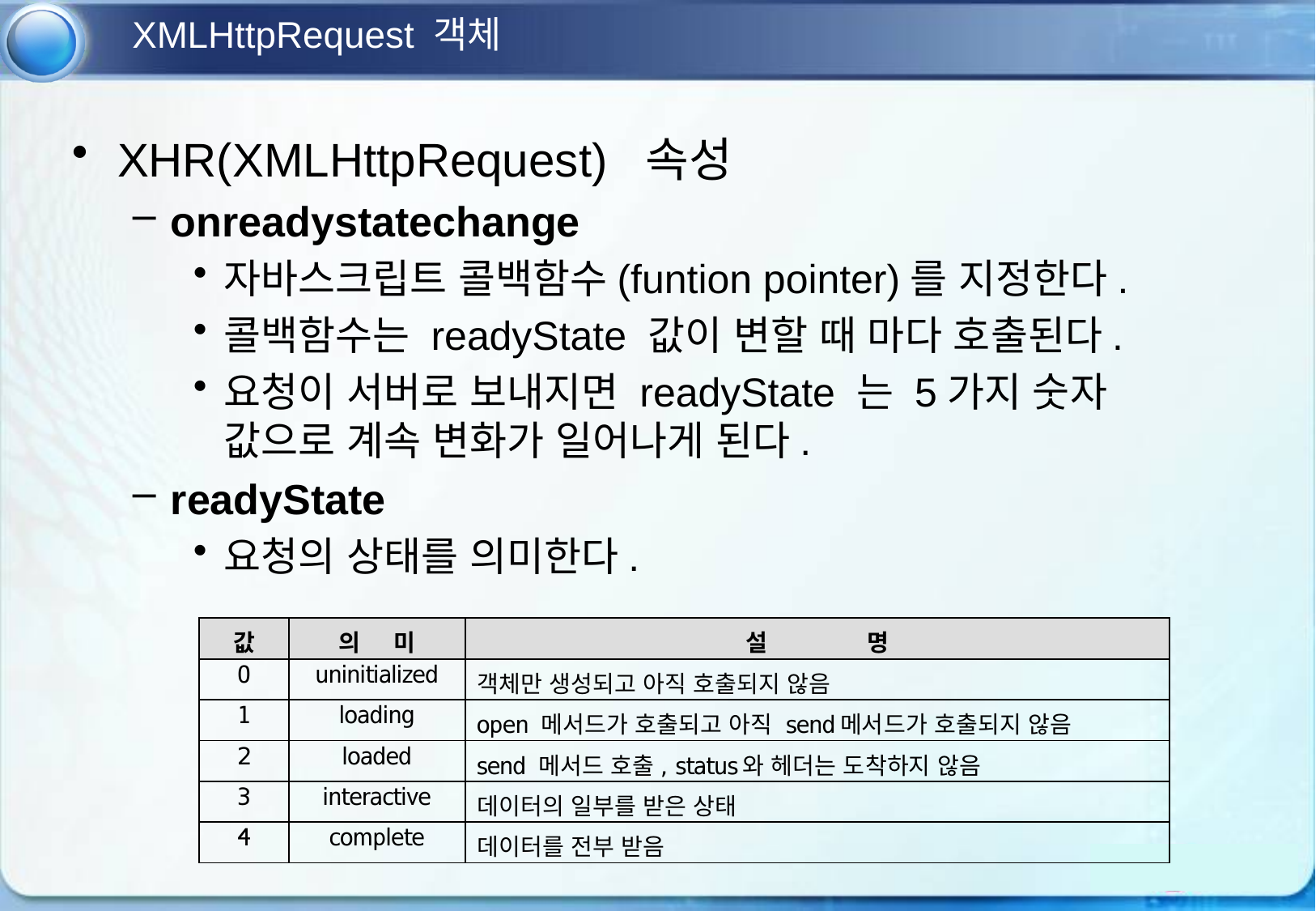

XMLHttpRequest 객체
XHR(XMLHttpRequest)  속성
onreadystatechange
자바스크립트 콜백함수(funtion pointer)를 지정한다.
콜백함수는 readyState 값이 변할 때 마다 호출된다.
요청이 서버로 보내지면 readyState 는 5가지 숫자 값으로 계속 변화가 일어나게 된다.
readyState
요청의 상태를 의미한다.
| 값 | 의 미 | 설 명 |
| --- | --- | --- |
| 0 | uninitialized | 객체만 생성되고 아직 호출되지 않음 |
| 1 | loading | open 메서드가 호출되고 아직 send메서드가 호출되지 않음 |
| 2 | loaded | send 메서드 호출, status와 헤더는 도착하지 않음 |
| 3 | interactive | 데이터의 일부를 받은 상태 |
| 4 | complete | 데이터를 전부 받음 |